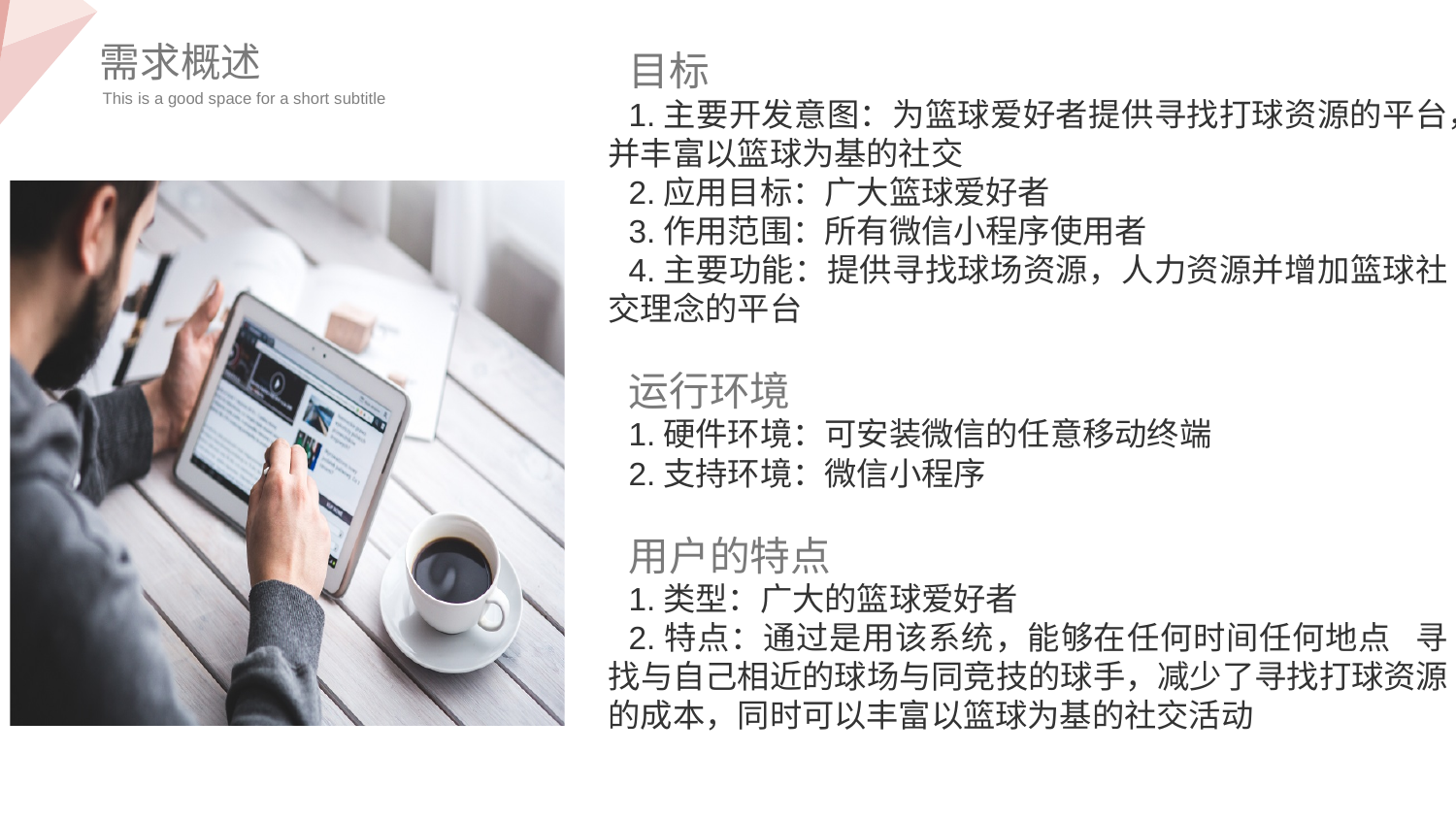

目标
1.主要开发意图：为篮球爱好者提供寻找打球资源的平台，并丰富以篮球为基的社交
2.应用目标：广大篮球爱好者
3.作用范围：所有微信小程序使用者
4.主要功能：提供寻找球场资源，人力资源并增加篮球社交理念的平台

运行环境
1.硬件环境：可安装微信的任意移动终端
2.支持环境：微信小程序

用户的特点
1.类型：广大的篮球爱好者
2.特点：通过是用该系统，能够在任何时间任何地点   寻找与自己相近的球场与同竞技的球手，减少了寻找打球资源的成本，同时可以丰富以篮球为基的社交活动
需求概述
This is a good space for a short subtitle